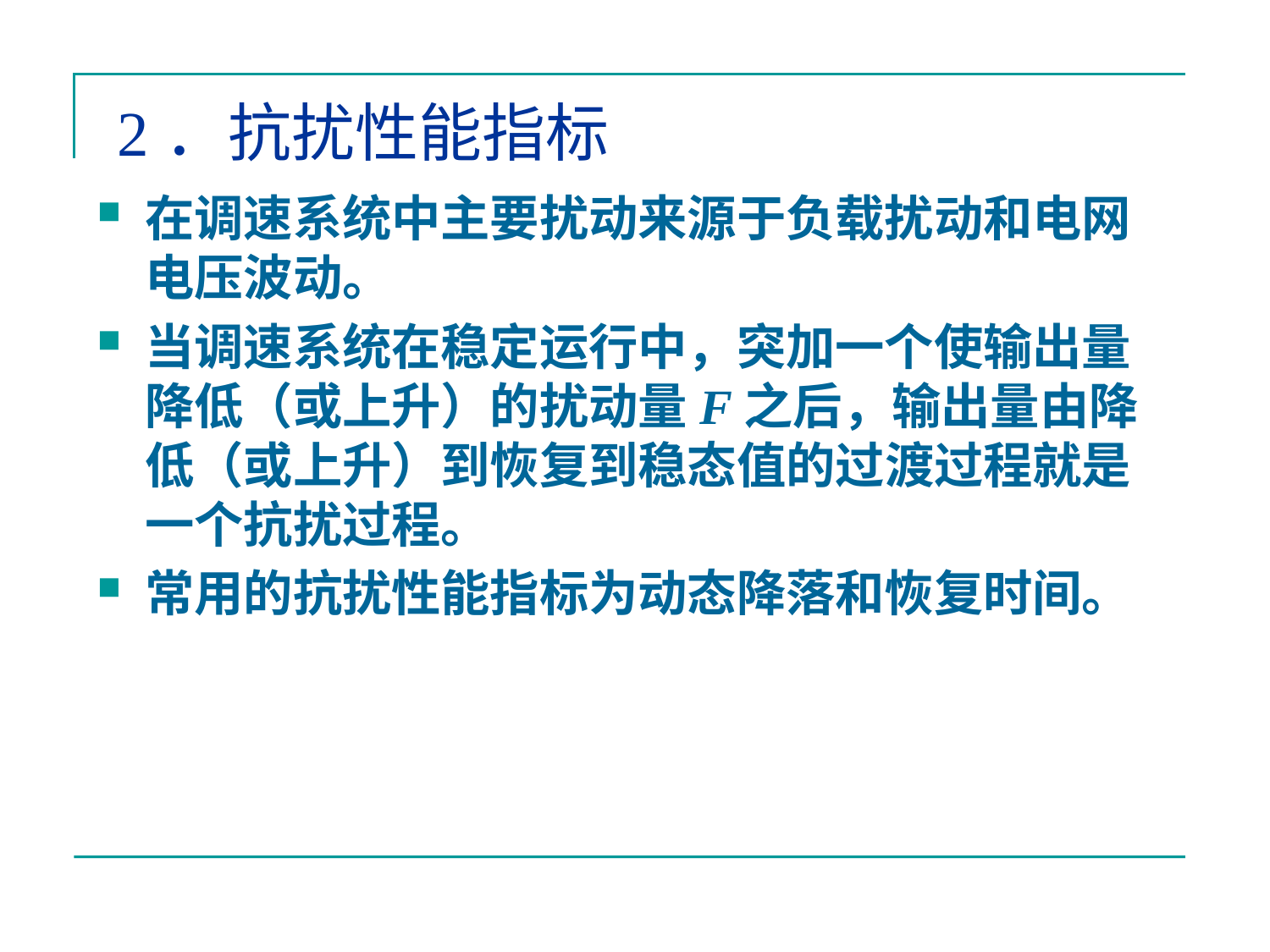

# 2．抗扰性能指标
在调速系统中主要扰动来源于负载扰动和电网电压波动。
当调速系统在稳定运行中，突加一个使输出量降低（或上升）的扰动量F之后，输出量由降低（或上升）到恢复到稳态值的过渡过程就是一个抗扰过程。
常用的抗扰性能指标为动态降落和恢复时间。